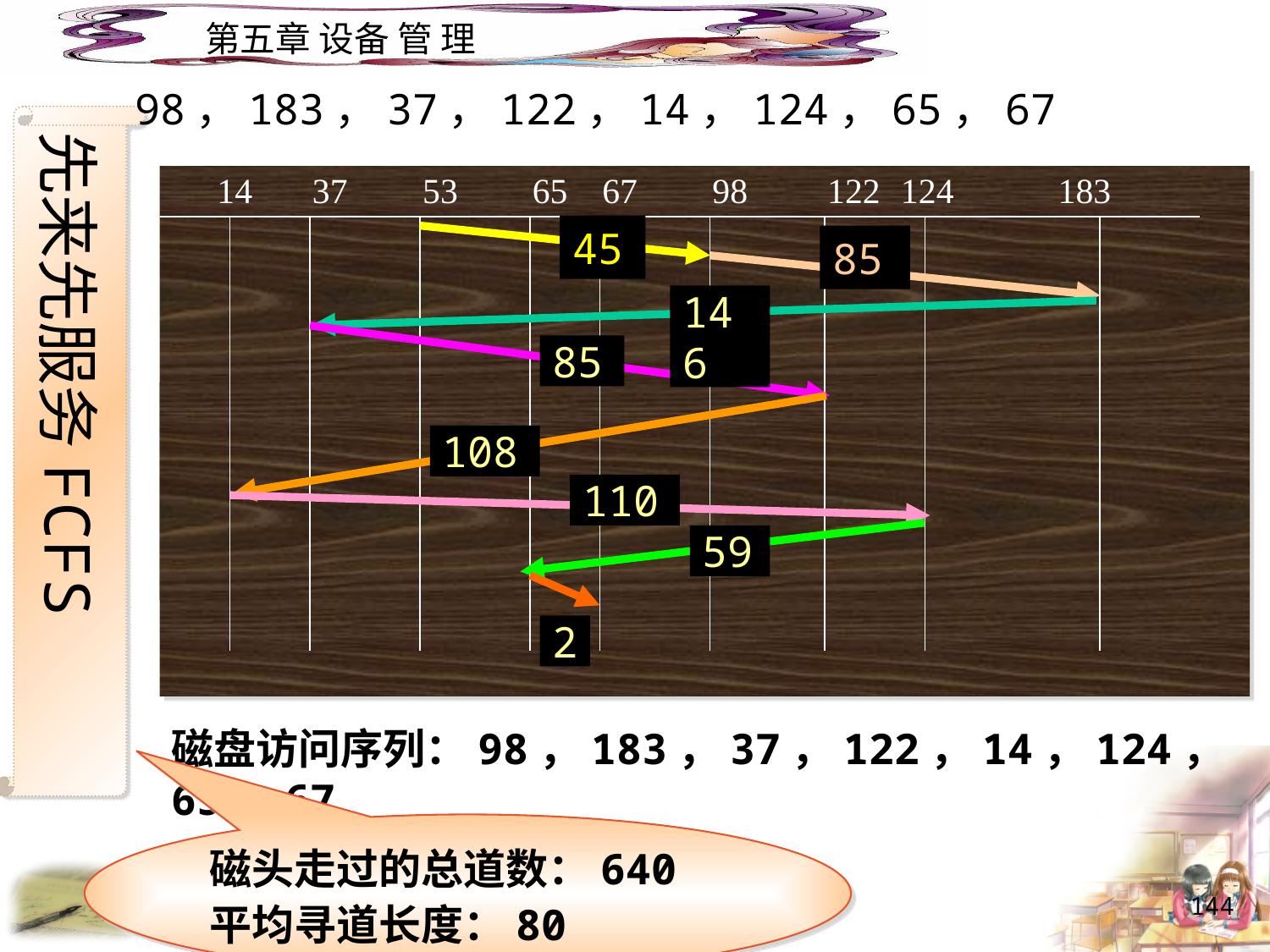

98，183，37，122，14，124，65，67
先来先服务FCFS

| 14 |  | 37 | 53 | 65 | 67 | 98 | 122 | 124 |  | 183 |  |
| --- | --- | --- | --- | --- | --- | --- | --- | --- | --- | --- | --- |
|  |  |  |  |  |  |  |  |  |  |  |  |
45

85

146

85

108
110

59

2
磁盘访问序列：98，183，37，122，14，124，65，67
磁头走过的总道数：640
平均寻道长度：80
144